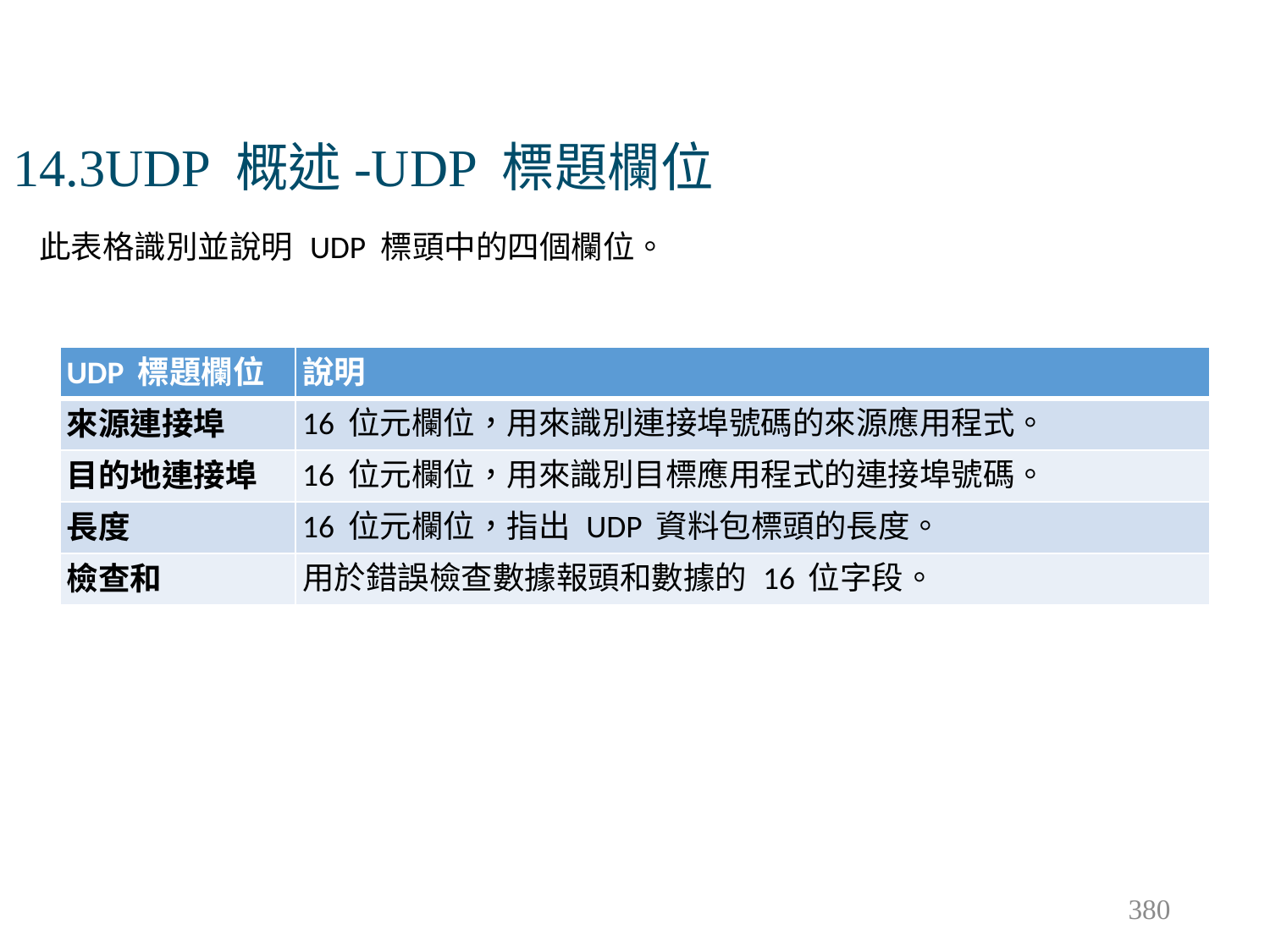

# 14.3UDP 概述-UDP 標題欄位
此表格識別並說明 UDP 標頭中的四個欄位。
| UDP 標題欄位 | 說明 |
| --- | --- |
| 來源連接埠 | 16 位元欄位，用來識別連接埠號碼的來源應用程式。 |
| 目的地連接埠 | 16 位元欄位，用來識別目標應用程式的連接埠號碼。 |
| 長度 | 16 位元欄位，指出 UDP 資料包標頭的長度。 |
| 檢查和 | 用於錯誤檢查數據報頭和數據的 16 位字段。 |
380